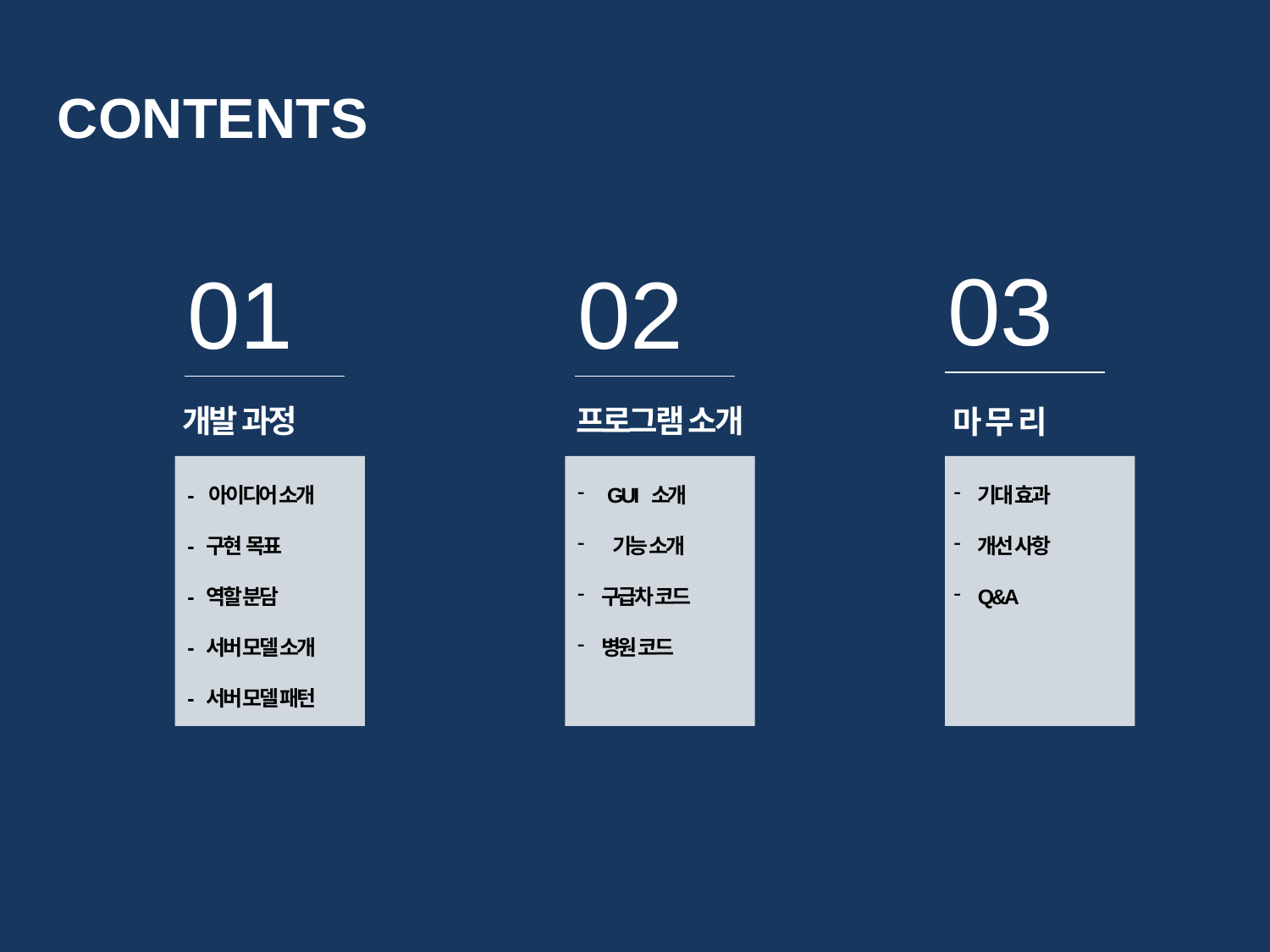

CONTENTS
03
02
01
개발 과정
프로그램 소개
마 무 리

-  아이디어 소개
-  구현  목표
-  역할 분담

-  서버 모델 소개

-  서버 모델 패턴
 GUI  소개
 기능 소개
구급차 코드

병원 코드

기대 효과

개선 사항
Q&A